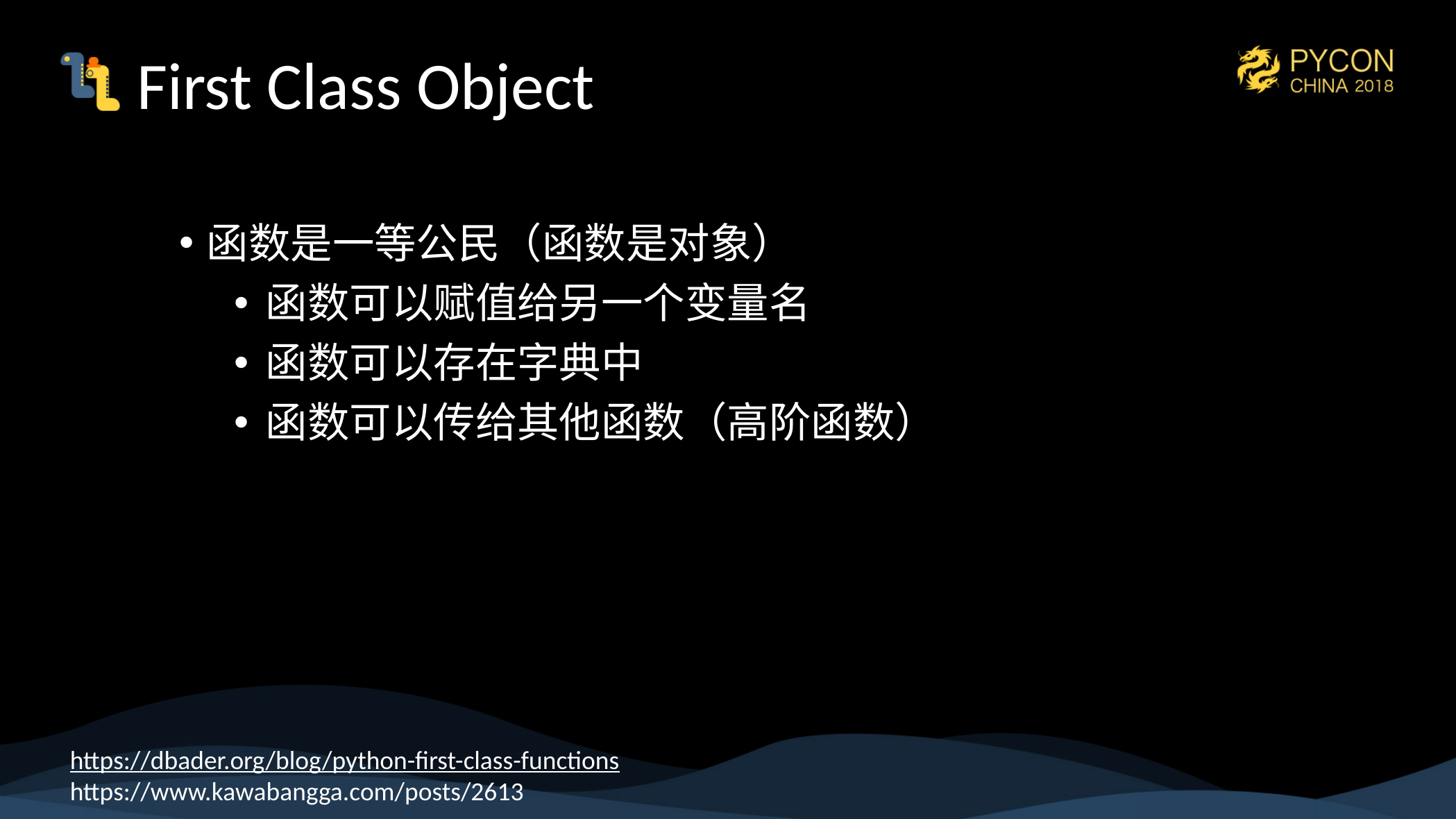

# First Class Object
函数是一等公民（函数是对象）
函数可以赋值给另一个变量名
函数可以存在字典中
函数可以传给其他函数（高阶函数）
https://dbader.org/blog/python-first-class-functions
https://www.kawabangga.com/posts/2613